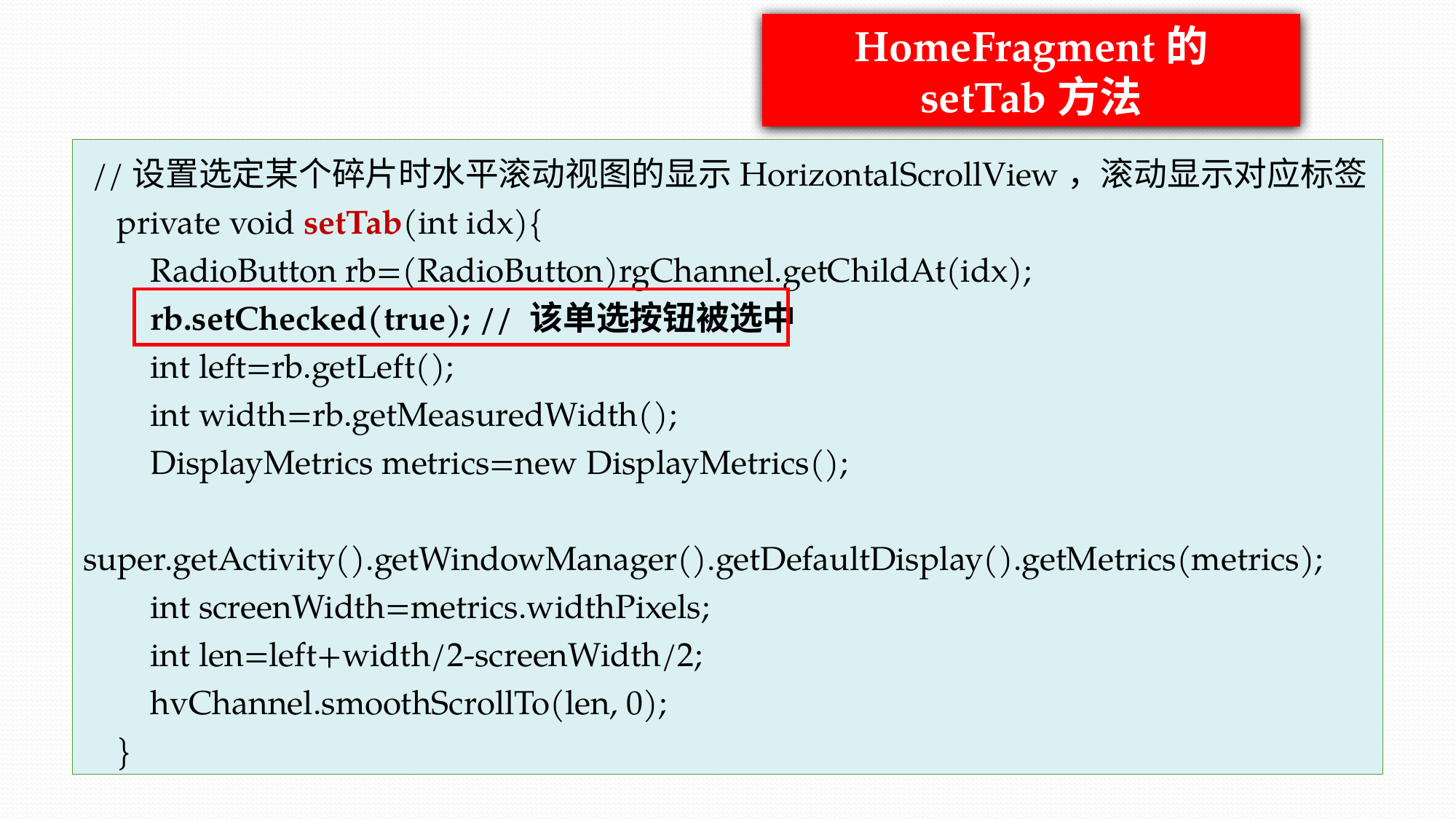

HomeFragment的
setTab方法
 //设置选定某个碎片时水平滚动视图的显示HorizontalScrollView，滚动显示对应标签
    private void setTab(int idx){
        RadioButton rb=(RadioButton)rgChannel.getChildAt(idx);
        rb.setChecked(true); // 该单选按钮被选中
        int left=rb.getLeft();
        int width=rb.getMeasuredWidth();
        DisplayMetrics metrics=new DisplayMetrics();
        super.getActivity().getWindowManager().getDefaultDisplay().getMetrics(metrics);
        int screenWidth=metrics.widthPixels;
        int len=left+width/2-screenWidth/2;
        hvChannel.smoothScrollTo(len, 0);
    }